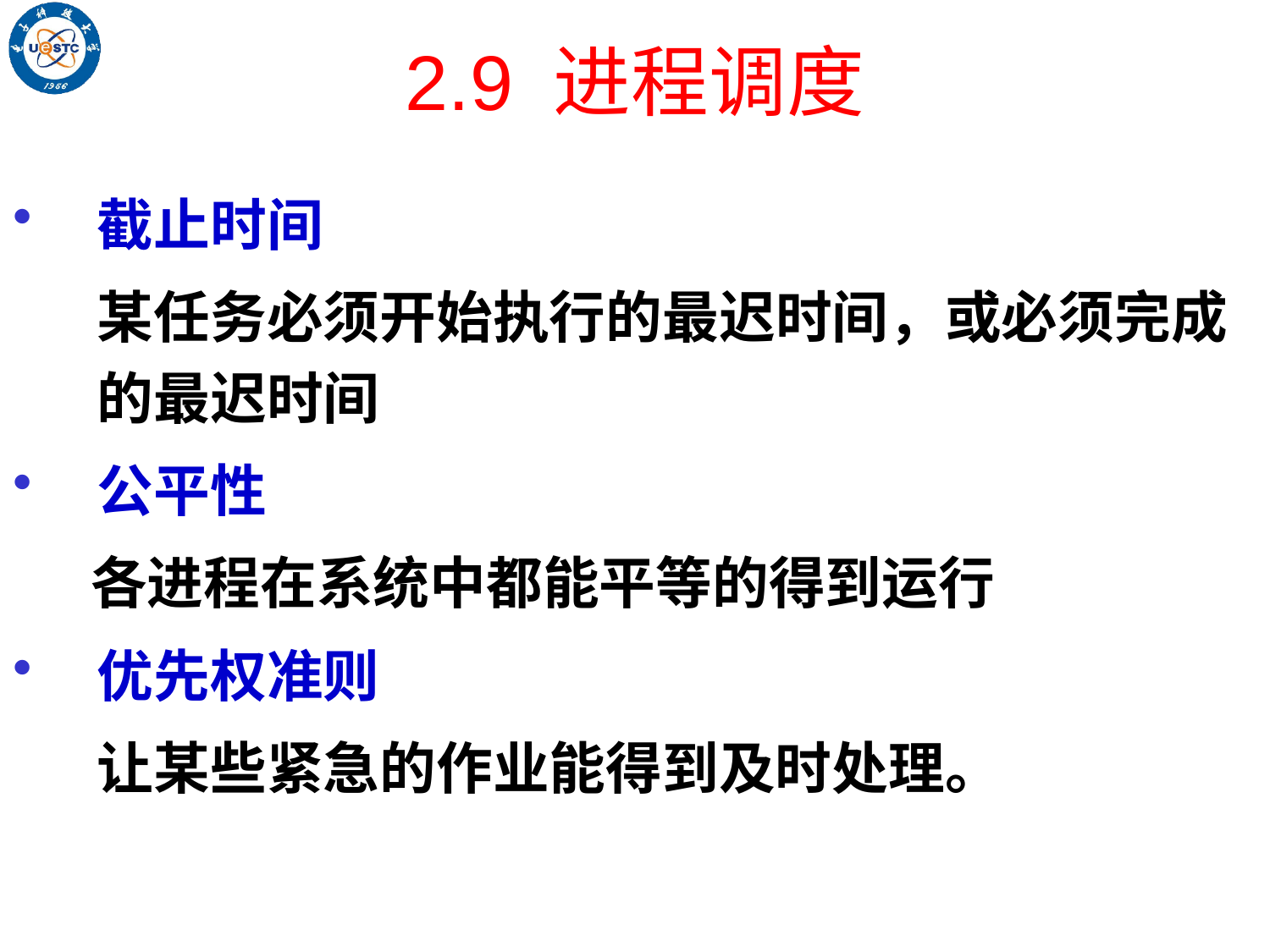

# 2.9 进程调度
截止时间
	某任务必须开始执行的最迟时间，或必须完成的最迟时间
公平性
     各进程在系统中都能平等的得到运行
优先权准则
	让某些紧急的作业能得到及时处理。